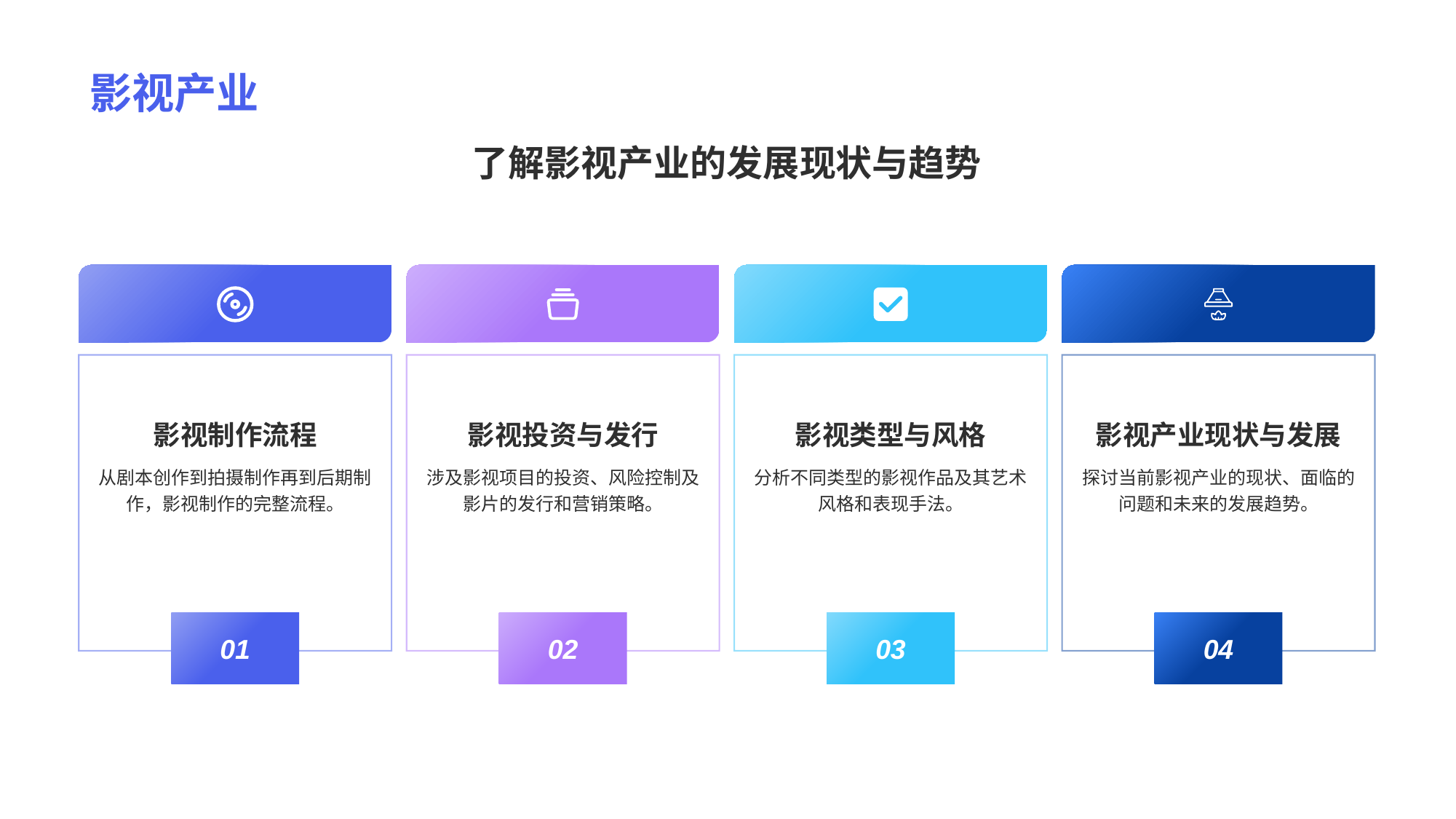

# 影视产业
了解影视产业的发展现状与趋势

影视制作流程
从剧本创作到拍摄制作再到后期制作，影视制作的完整流程。
01

影视投资与发行
涉及影视项目的投资、风险控制及影片的发行和营销策略。
02

影视类型与风格
分析不同类型的影视作品及其艺术风格和表现手法。
03

影视产业现状与发展
探讨当前影视产业的现状、面临的问题和未来的发展趋势。
04